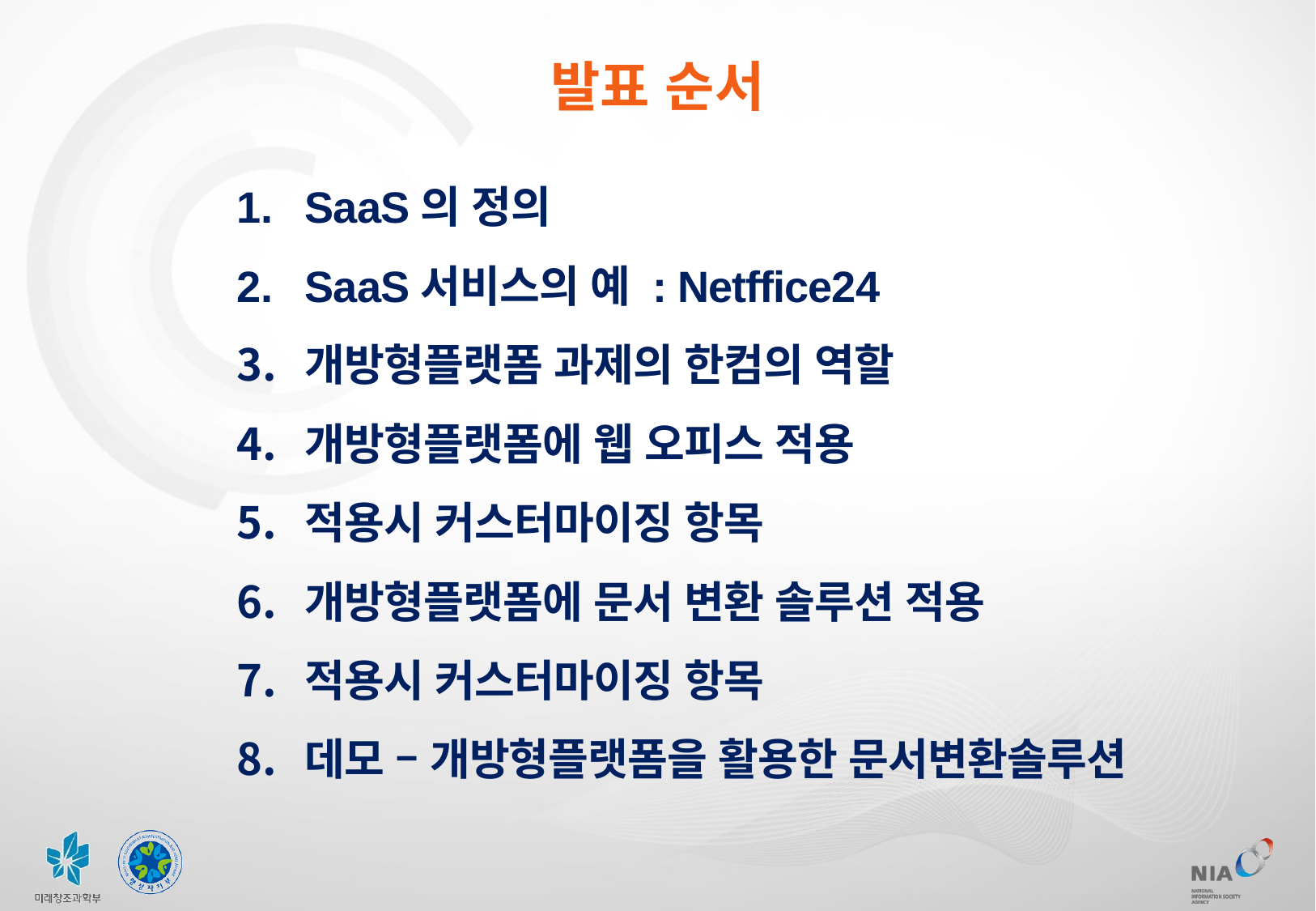

발표 순서

SaaS의 정의
SaaS서비스의 예 : Netffice24
개방형플랫폼 과제의 한컴의 역할
개방형플랫폼에 웹 오피스 적용
적용시 커스터마이징 항목
개방형플랫폼에 문서 변환 솔루션 적용
적용시 커스터마이징 항목
데모 – 개방형플랫폼을 활용한 문서변환솔루션